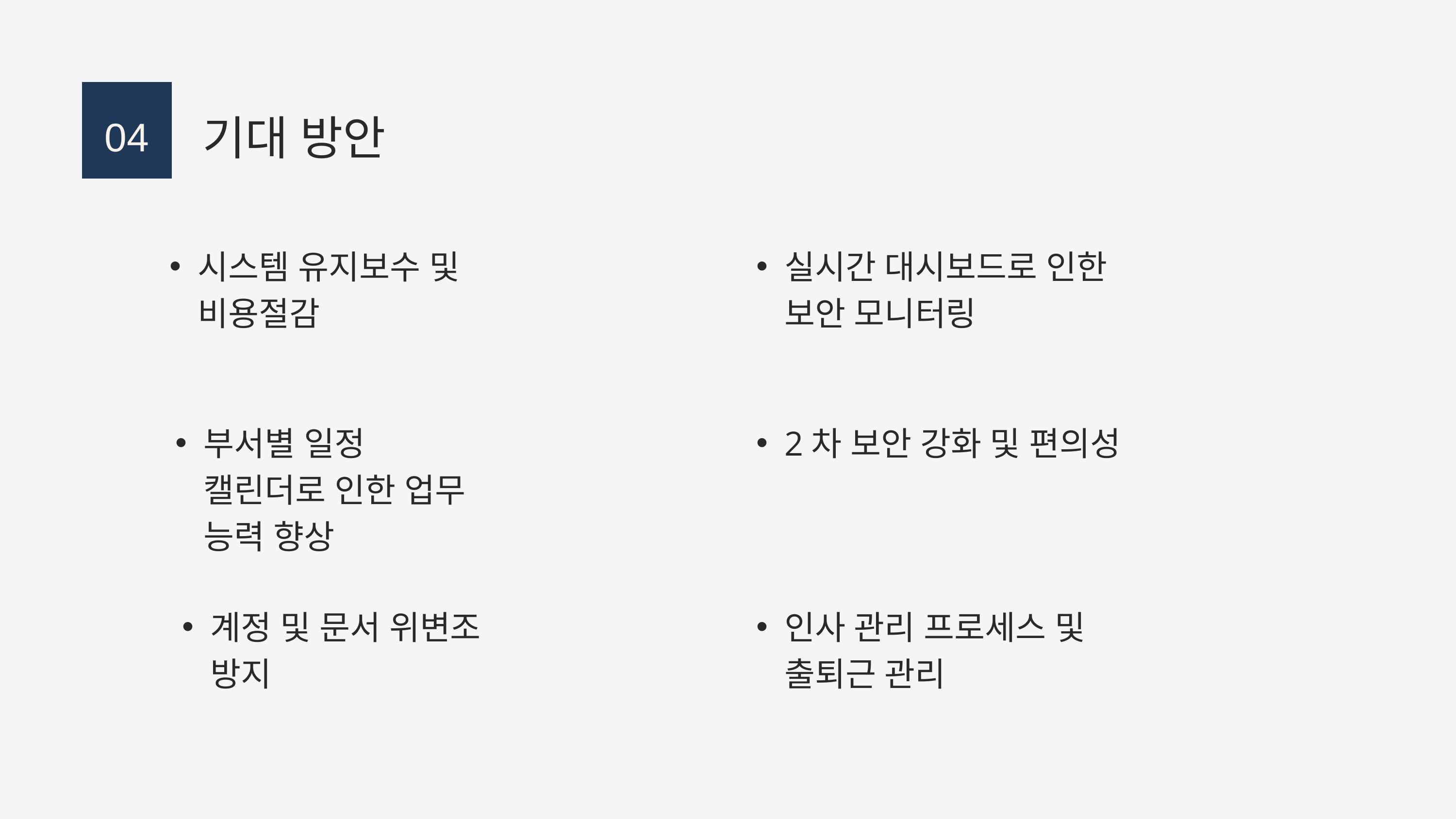

기대 방안
04
시스템 유지보수 및 비용절감

실시간 대시보드로 인한 보안 모니터링

부서별 일정 캘린더로 인한 업무 능력 향상

2차 보안 강화 및 편의성
계정 및 문서 위변조 방지
인사 관리 프로세스 및 출퇴근 관리